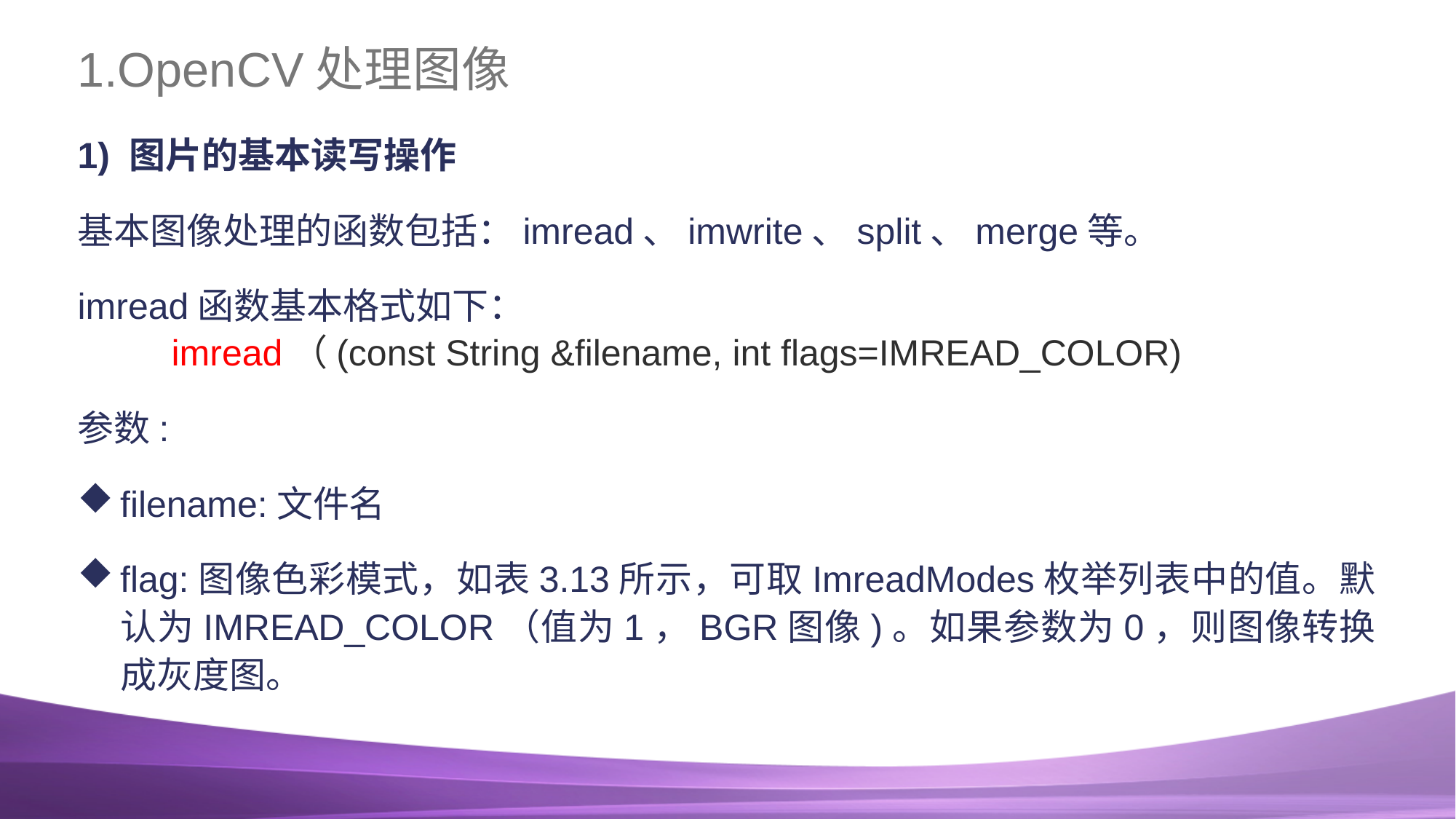

# 1.OpenCV处理图像
1) 图片的基本读写操作
基本图像处理的函数包括：imread、imwrite、split、merge等。
imread函数基本格式如下：
imread（(const String &filename, int flags=IMREAD_COLOR)
参数:
filename:文件名
flag:图像色彩模式，如表3.13所示，可取ImreadModes枚举列表中的值。默认为IMREAD_COLOR（值为1，BGR图像)。如果参数为0，则图像转换成灰度图。